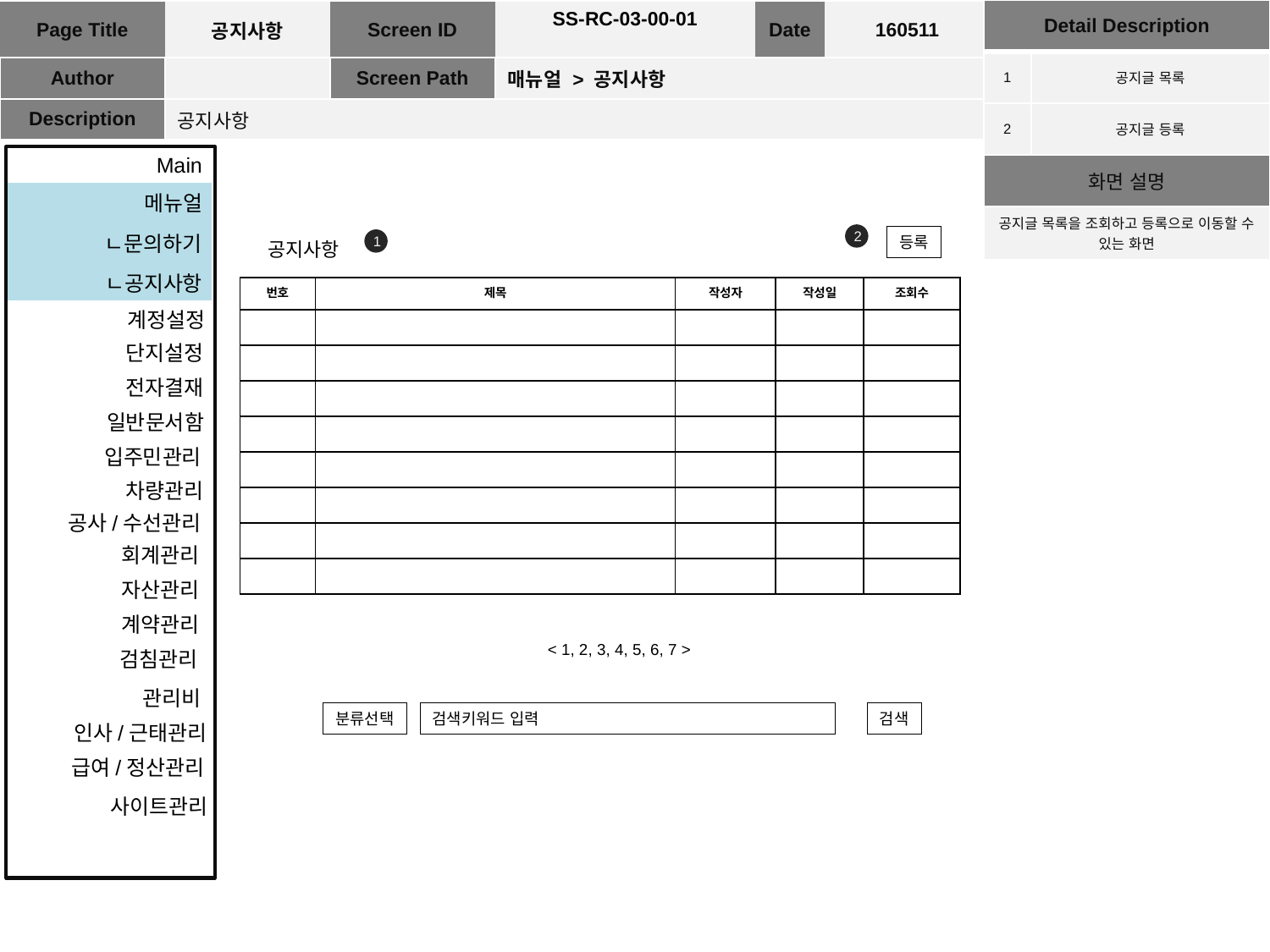

| Detail Description |  |
| --- | --- |
| 1 | 공지글 목록 |
| 2 | 공지글 등록 |
| 화면 설명 |  |
| 공지글 목록을 조회하고 등록으로 이동할 수 있는 화면 |  |
| Page Title | 공지사항 | Screen ID | SS-RC-03-00-01 | Date | 160511 |
| --- | --- | --- | --- | --- | --- |
| Author |  | Screen Path | 매뉴얼 > 공지사항 |  |  |
| Description | 공지사항 |  |  |  |  |
Main

메뉴얼
2

ㄴ문의하기
1

등록
공지사항
ㄴ공지사항
| 번호 | 제목 | 작성자 | 작성일 | 조회수 |
| --- | --- | --- | --- | --- |
|  |  |  |  |  |
|  |  |  |  |  |
|  |  |  |  |  |
|  |  |  |  |  |
|  |  |  |  |  |
|  |  |  |  |  |
|  |  |  |  |  |
|  |  |  |  |  |
계정설정
단지설정
전자결재
일반문서함
입주민관리
차량관리
공사/수선관리
회계관리
자산관리
계약관리
< 1, 2, 3, 4, 5, 6, 7 >
검침관리
관리비
분류선택
검색키워드 입력
검색
인사/근태관리
급여/정산관리
사이트관리